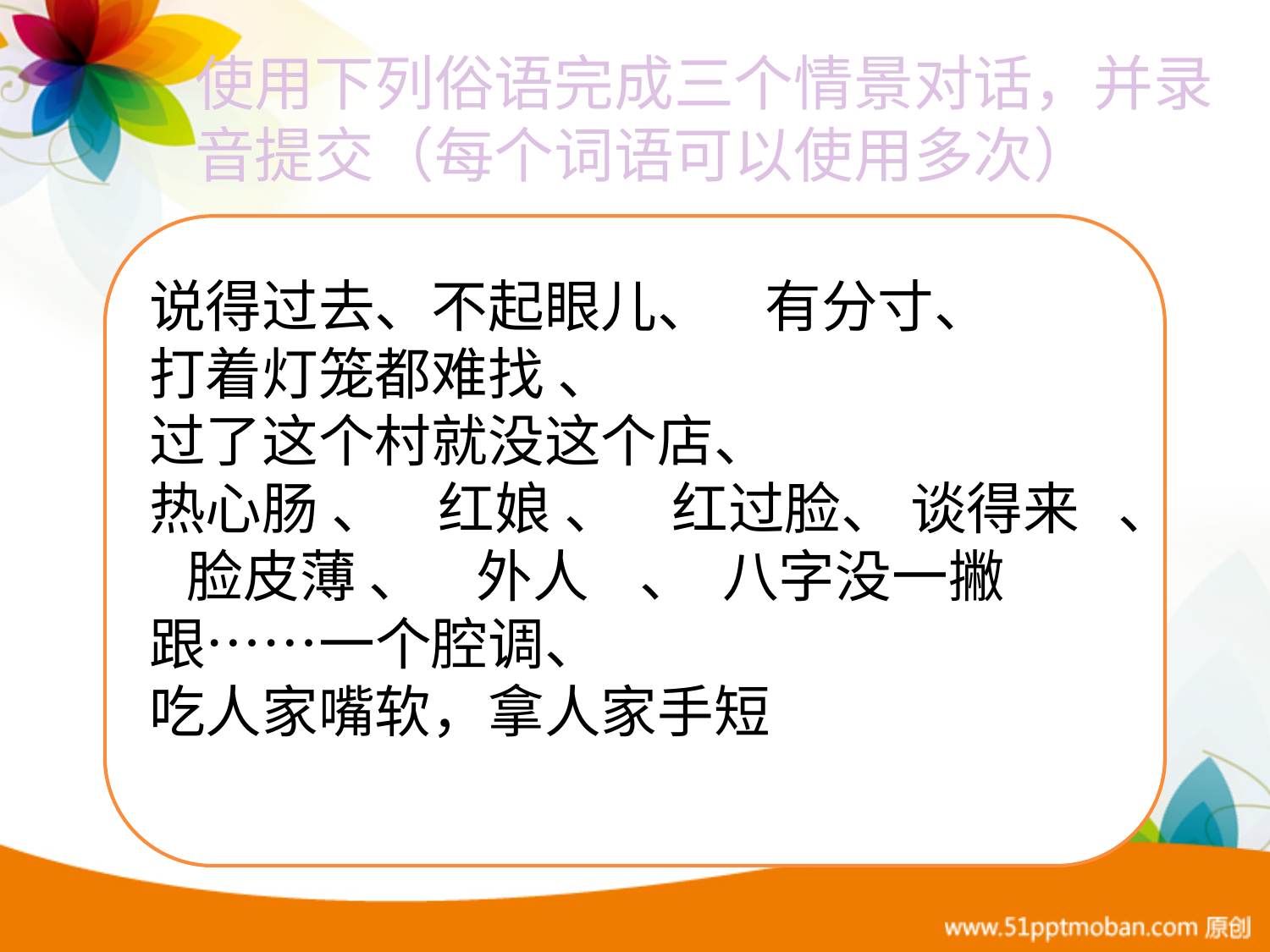

使用下列俗语完成三个情景对话，并录音提交（每个词语可以使用多次）
说得过去、不起眼儿、    有分寸、
打着灯笼都难找 、
过了这个村就没这个店、
热心肠 、    红娘 、    红过脸、 谈得来   、   脸皮薄 、    外人    、  八字没一撇
跟……一个腔调、
吃人家嘴软，拿人家手短